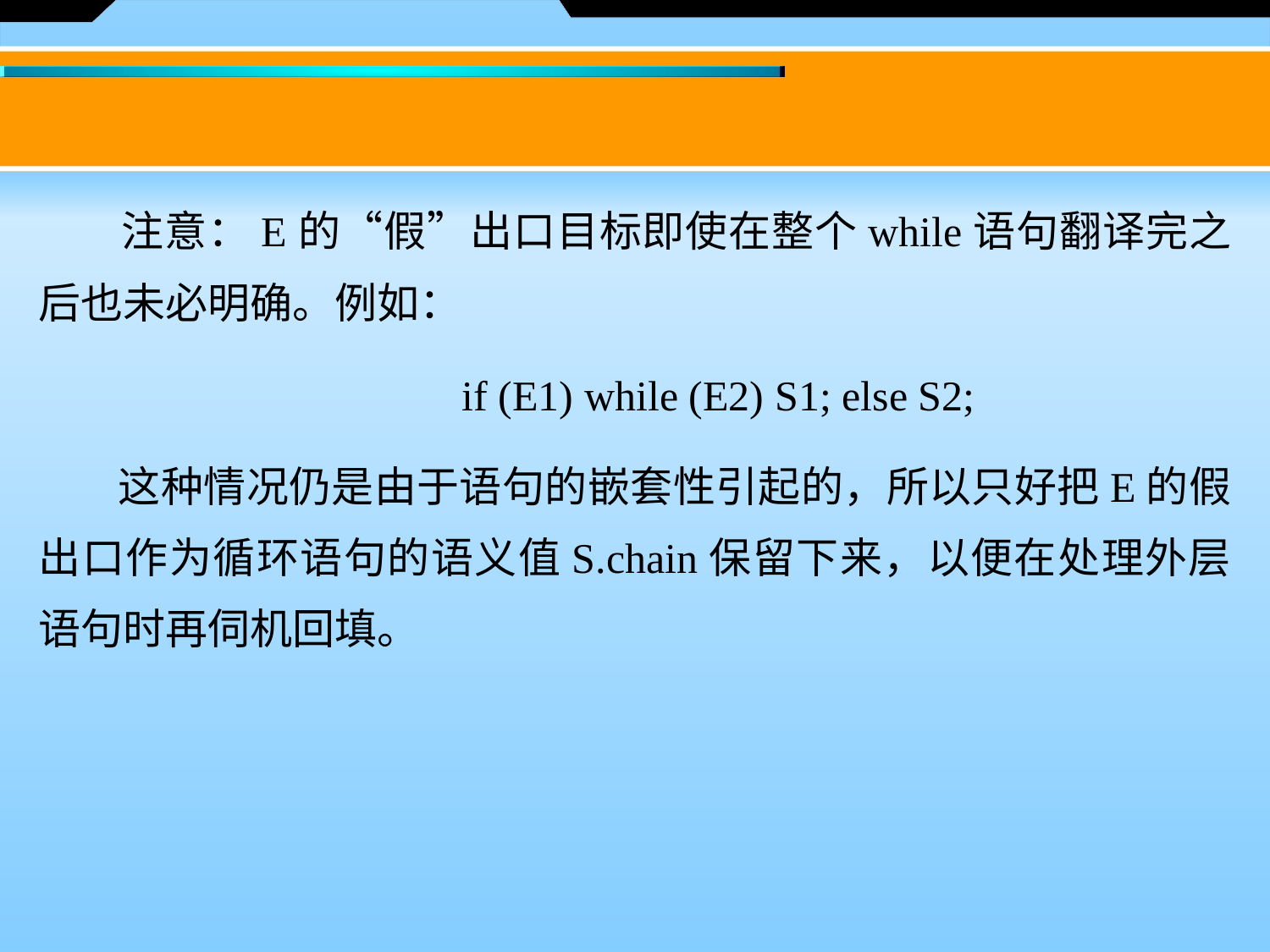

注意：E的“假”出口目标即使在整个while语句翻译完之后也未必明确。例如：
		                if (E1) while (E2) S1; else S2;
       这种情况仍是由于语句的嵌套性引起的，所以只好把E的假出口作为循环语句的语义值S.chain保留下来，以便在处理外层语句时再伺机回填。